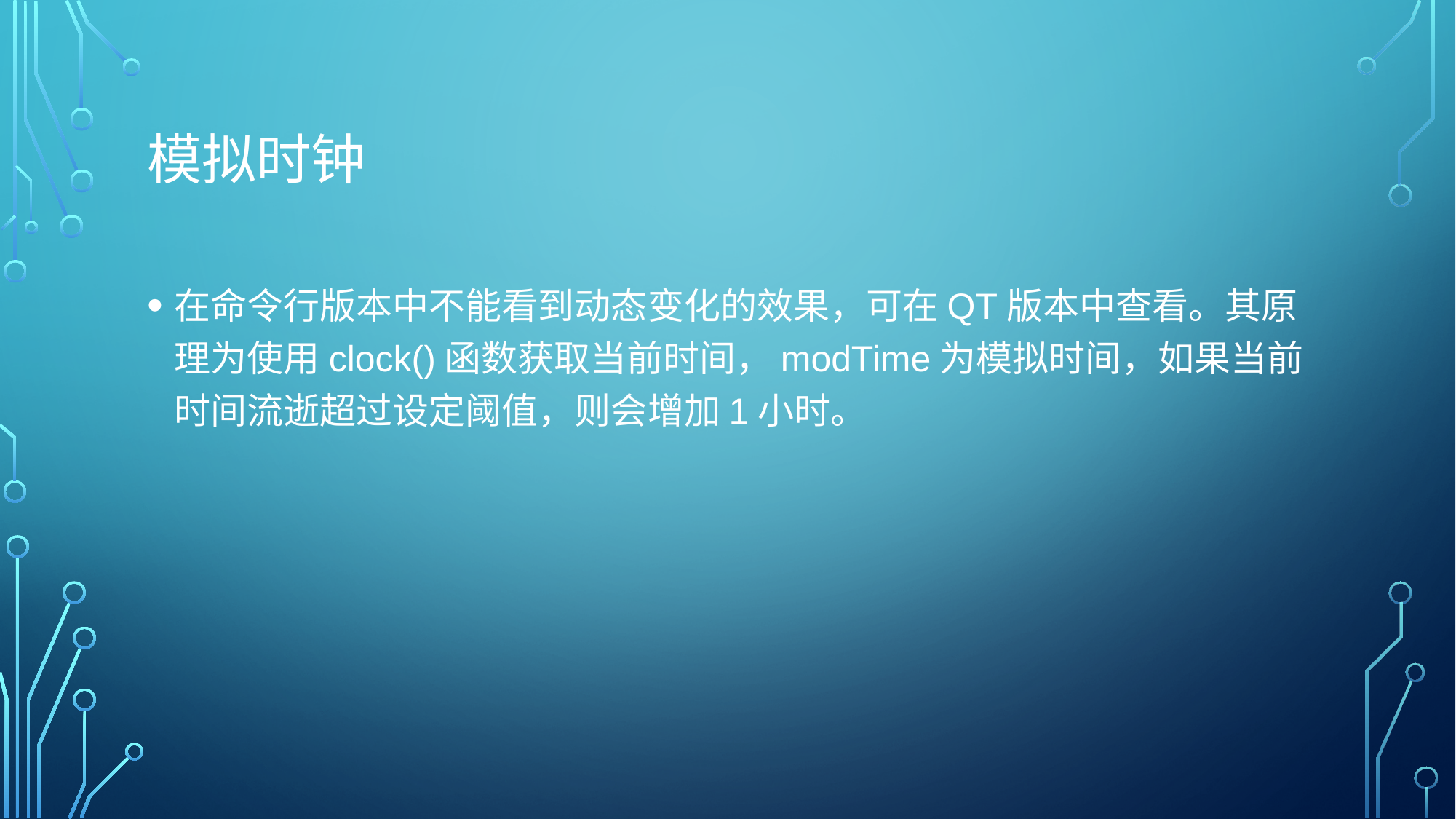

# 模拟时钟
在命令行版本中不能看到动态变化的效果，可在QT版本中查看。其原理为使用clock()函数获取当前时间，modTime为模拟时间，如果当前时间流逝超过设定阈值，则会增加1小时。